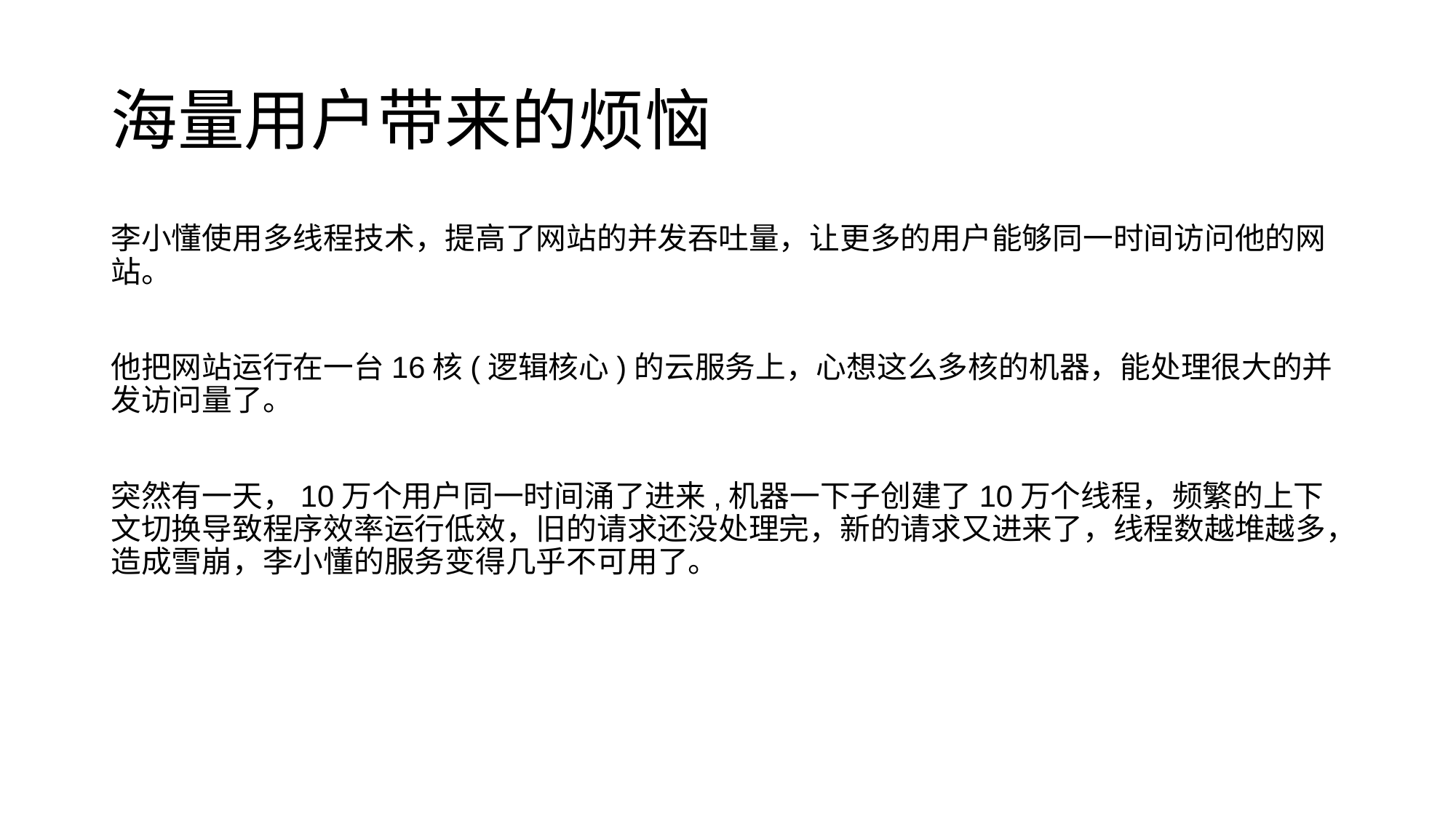

# 海量用户带来的烦恼
李小懂使用多线程技术，提高了网站的并发吞吐量，让更多的用户能够同一时间访问他的网站。

他把网站运行在一台16核(逻辑核心)的云服务上，心想这么多核的机器，能处理很大的并发访问量了。

突然有一天，10万个用户同一时间涌了进来,机器一下子创建了10万个线程，频繁的上下文切换导致程序效率运行低效，旧的请求还没处理完，新的请求又进来了，线程数越堆越多，造成雪崩，李小懂的服务变得几乎不可用了。